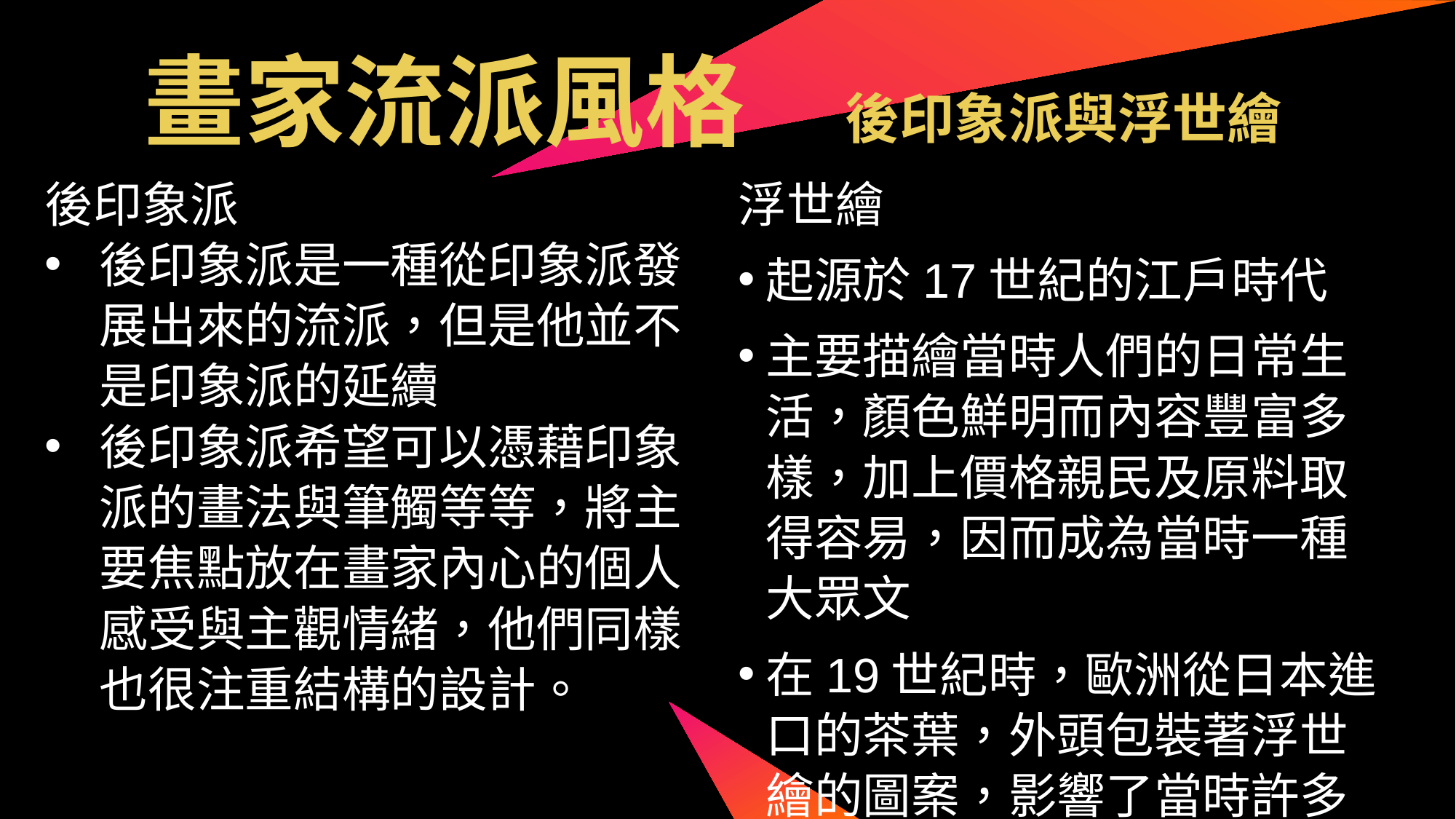

畫家流派風格　後印象派與浮世繪
後印象派
後印象派是一種從印象派發展出來的流派，但是他並不是印象派的延續
後印象派希望可以憑藉印象派的畫法與筆觸等等，將主要焦點放在畫家內心的個人感受與主觀情緒，他們同樣也很注重結構的設計。
浮世繪
起源於17世紀的江戶時代
主要描繪當時人們的日常生活，顏色鮮明而內容豐富多樣，加上價格親民及原料取得容易，因而成為當時一種大眾文
在19世紀時，歐洲從日本進口的茶葉，外頭包裝著浮世繪的圖案，影響了當時許多的畫家